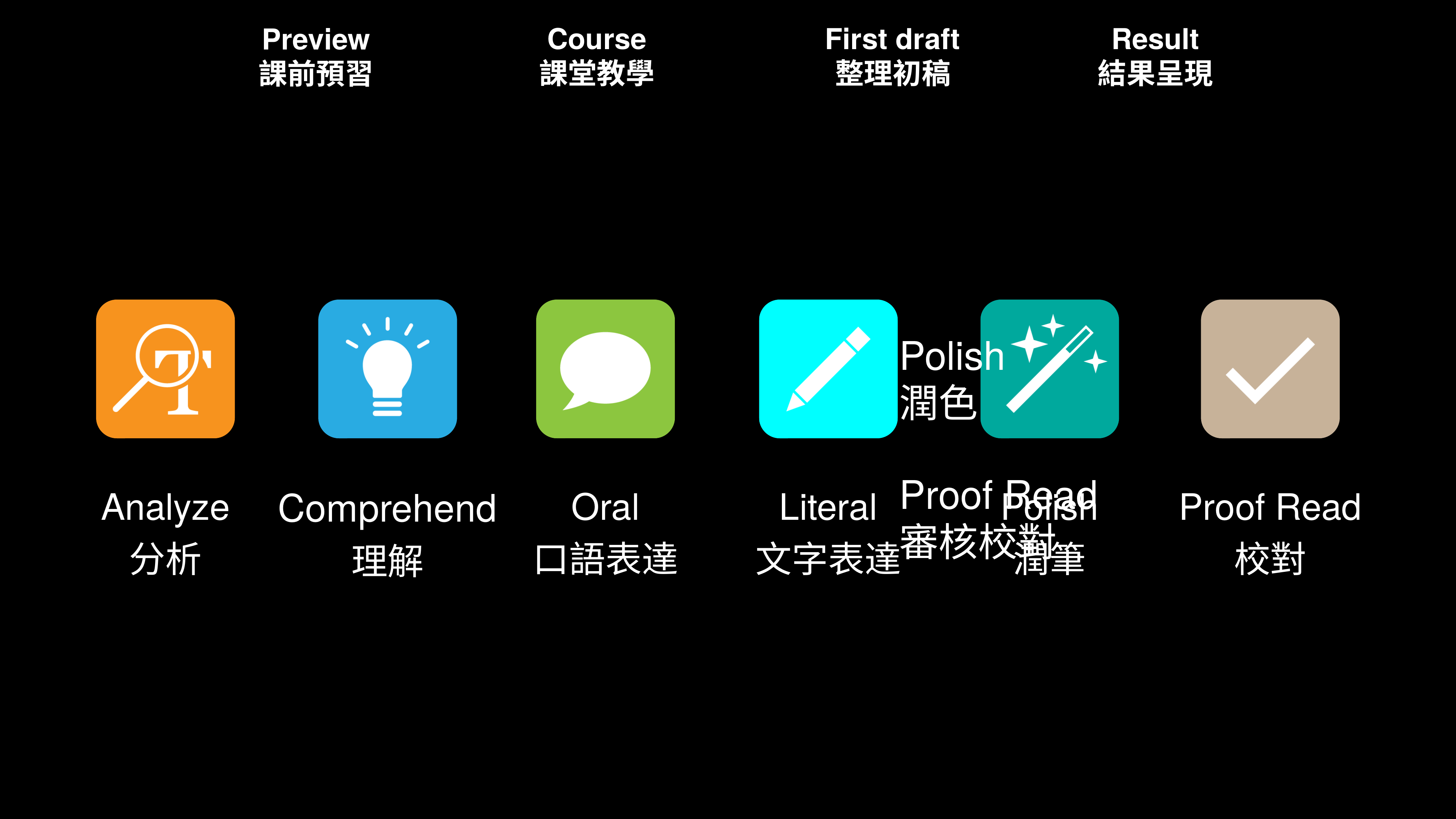

Course
課堂教學
First draft
整理初稿
Result
結果呈現
Preview
課前預習
Polish
潤色
Proof Read
審核校對

Analyze
分析

Oral
口語表達

Proof Read
校對

Comprehend
理解

Literal
文字表達

Polish
潤筆